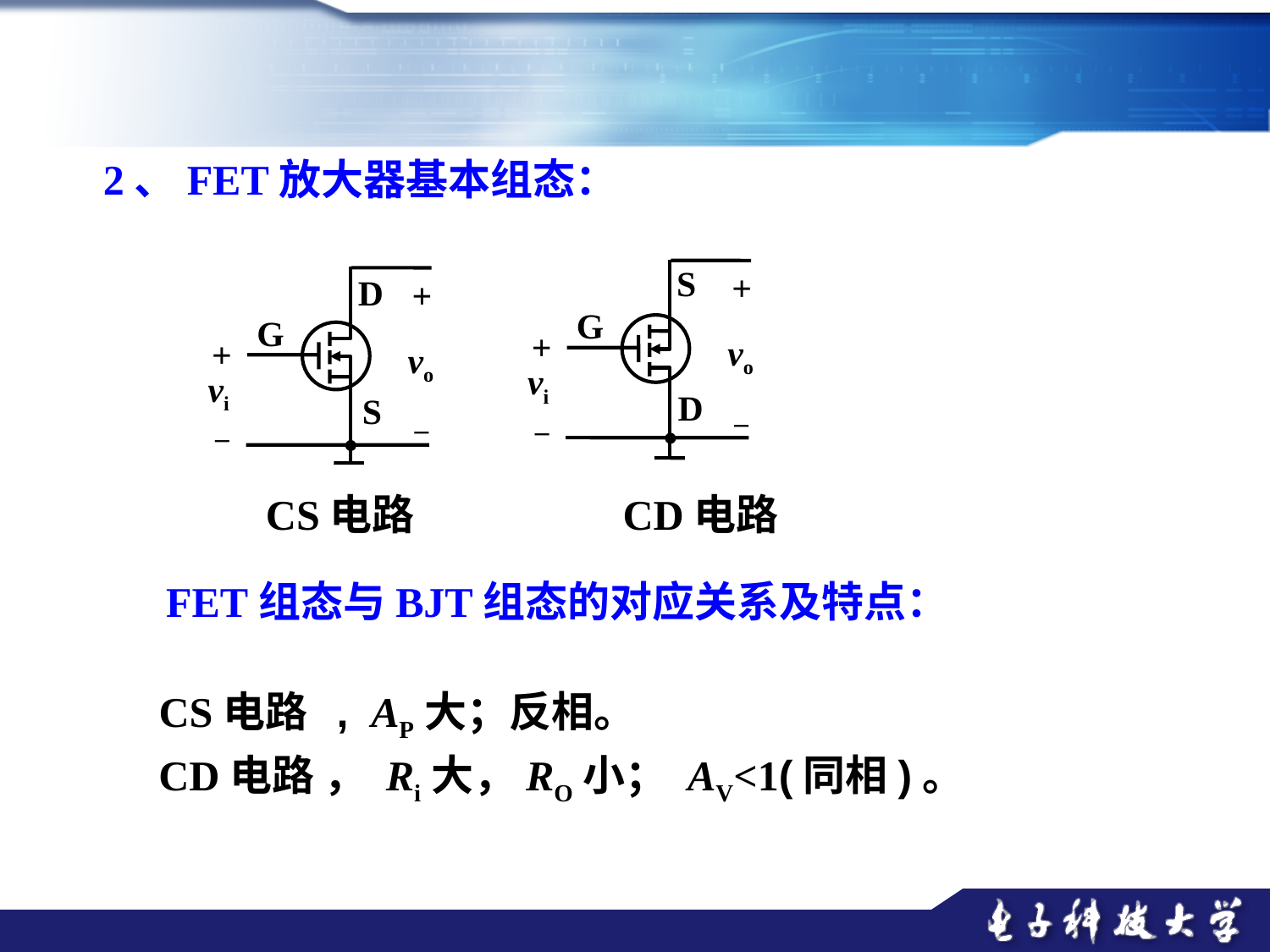

2、FET放大器基本组态：
S
+

G

+
vo

vi

D
–
–

D

+

G

+
vo

vi

S
–
–

CS电路
CD电路
 FET组态与BJT组态的对应关系及特点：
CS电路  ,  AP大；反相。
CD电路 ， Ri大，RO小； AV<1(同相)。